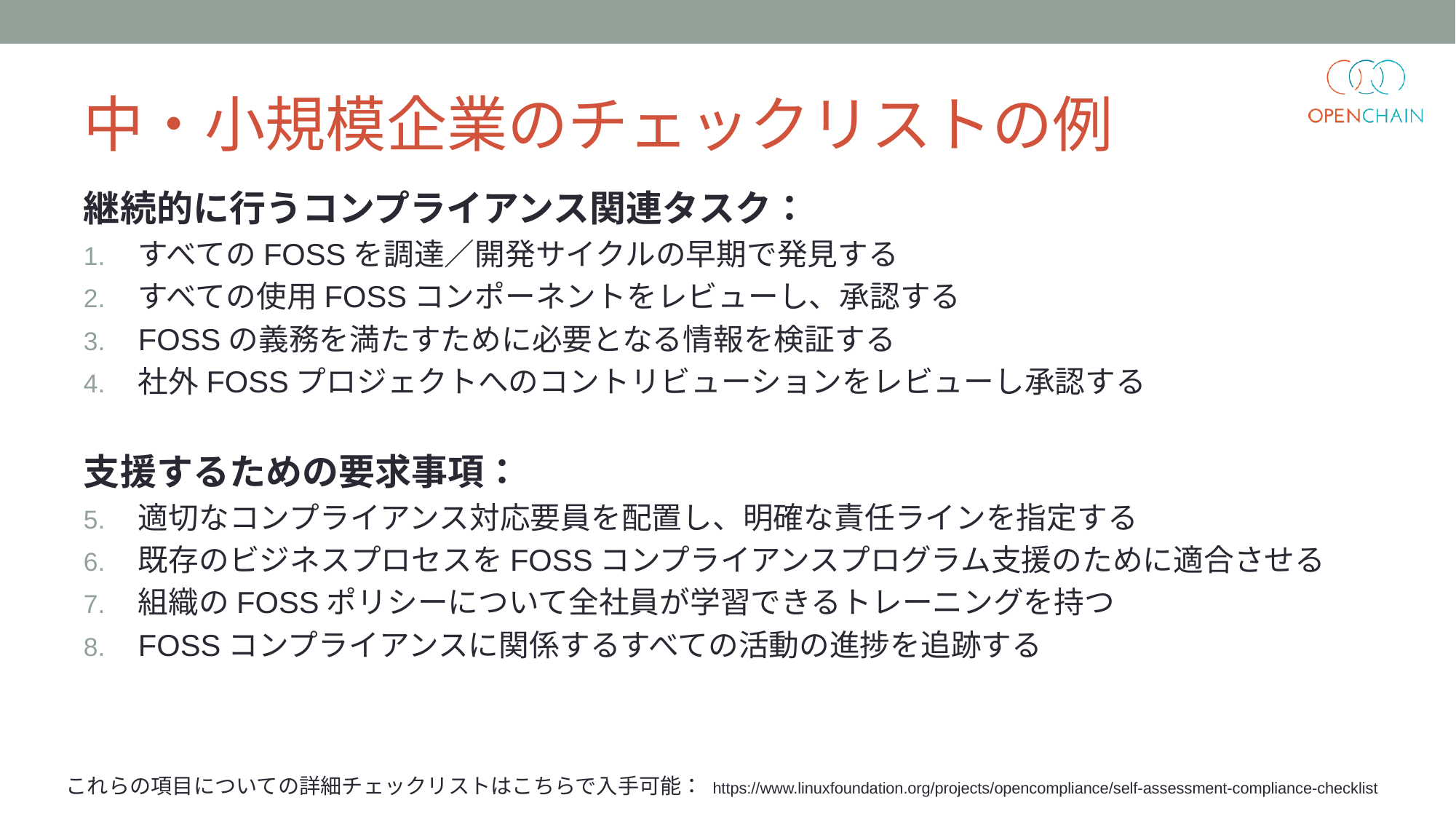

# 中・小規模企業のチェックリストの例
継続的に行うコンプライアンス関連タスク：
すべてのFOSSを調達／開発サイクルの早期で発見する
すべての使用FOSSコンポーネントをレビューし、承認する
FOSSの義務を満たすために必要となる情報を検証する
社外FOSSプロジェクトへのコントリビューションをレビューし承認する

支援するための要求事項：
適切なコンプライアンス対応要員を配置し、明確な責任ラインを指定する
既存のビジネスプロセスをFOSSコンプライアンスプログラム支援のために適合させる
組織のFOSSポリシーについて全社員が学習できるトレーニングを持つ
FOSSコンプライアンスに関係するすべての活動の進捗を追跡する

これらの項目についての詳細チェックリストはこちらで入手可能： https://www.linuxfoundation.org/projects/opencompliance/self-assessment-compliance-checklist